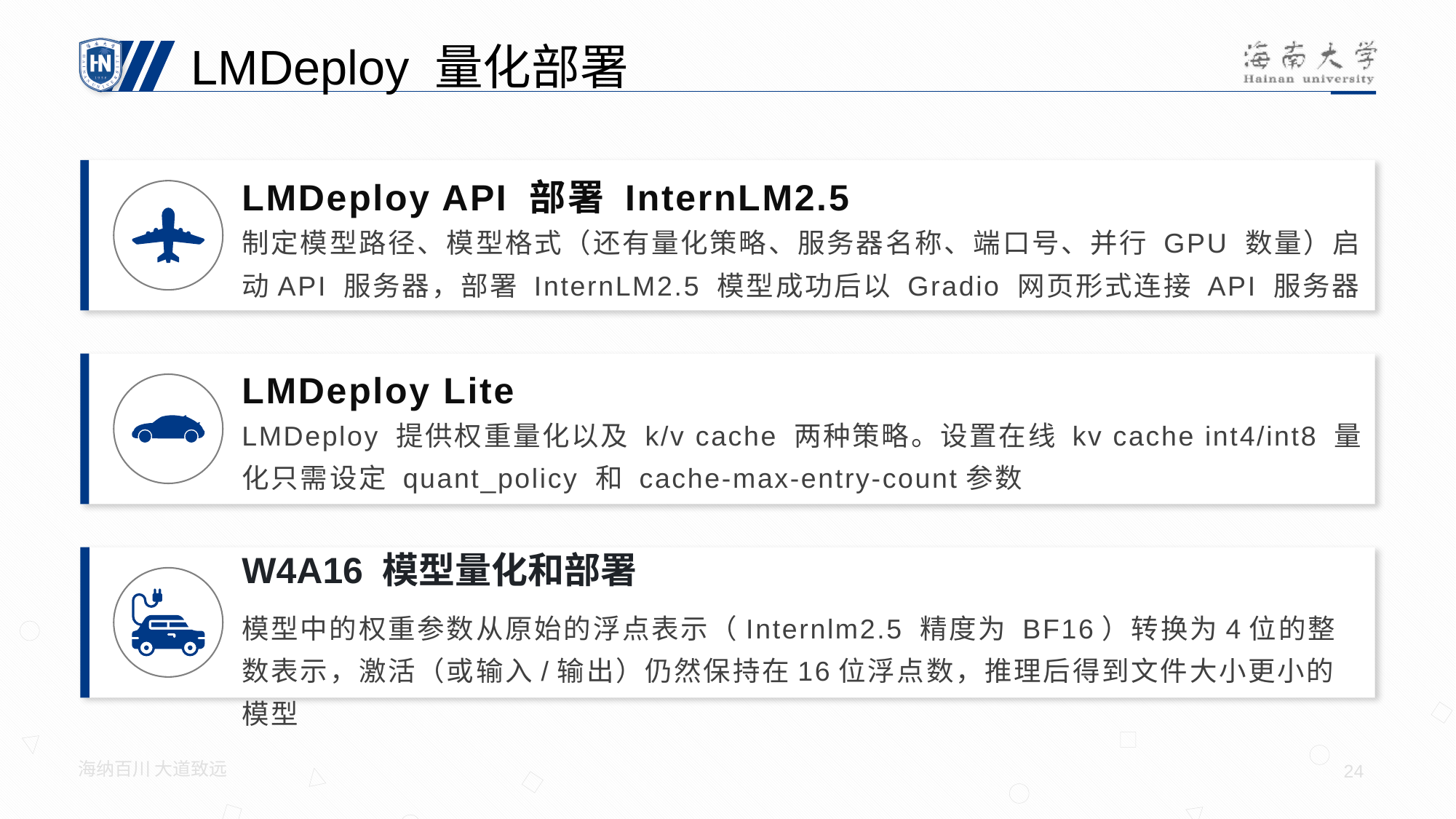

LMDeploy 量化部署
LMDeploy API 部署 InternLM2.5

制定模型路径、模型格式（还有量化策略、服务器名称、端口号、并行 GPU 数量）启动API 服务器，部署 InternLM2.5 模型成功后以 Gradio 网页形式连接 API 服务器

LMDeploy Lite

LMDeploy 提供权重量化以及 k/v cache 两种策略。设置在线 kv cache int4/int8 量化只需设定 quant_policy 和 cache-max-entry-count参数
W4A16 模型量化和部署

模型中的权重参数从原始的浮点表示（Internlm2.5 精度为 BF16）转换为4位的整数表示，激活（或输入/输出）仍然保持在16位浮点数，推理后得到文件大小更小的模型
海纳百川 大道致远
24